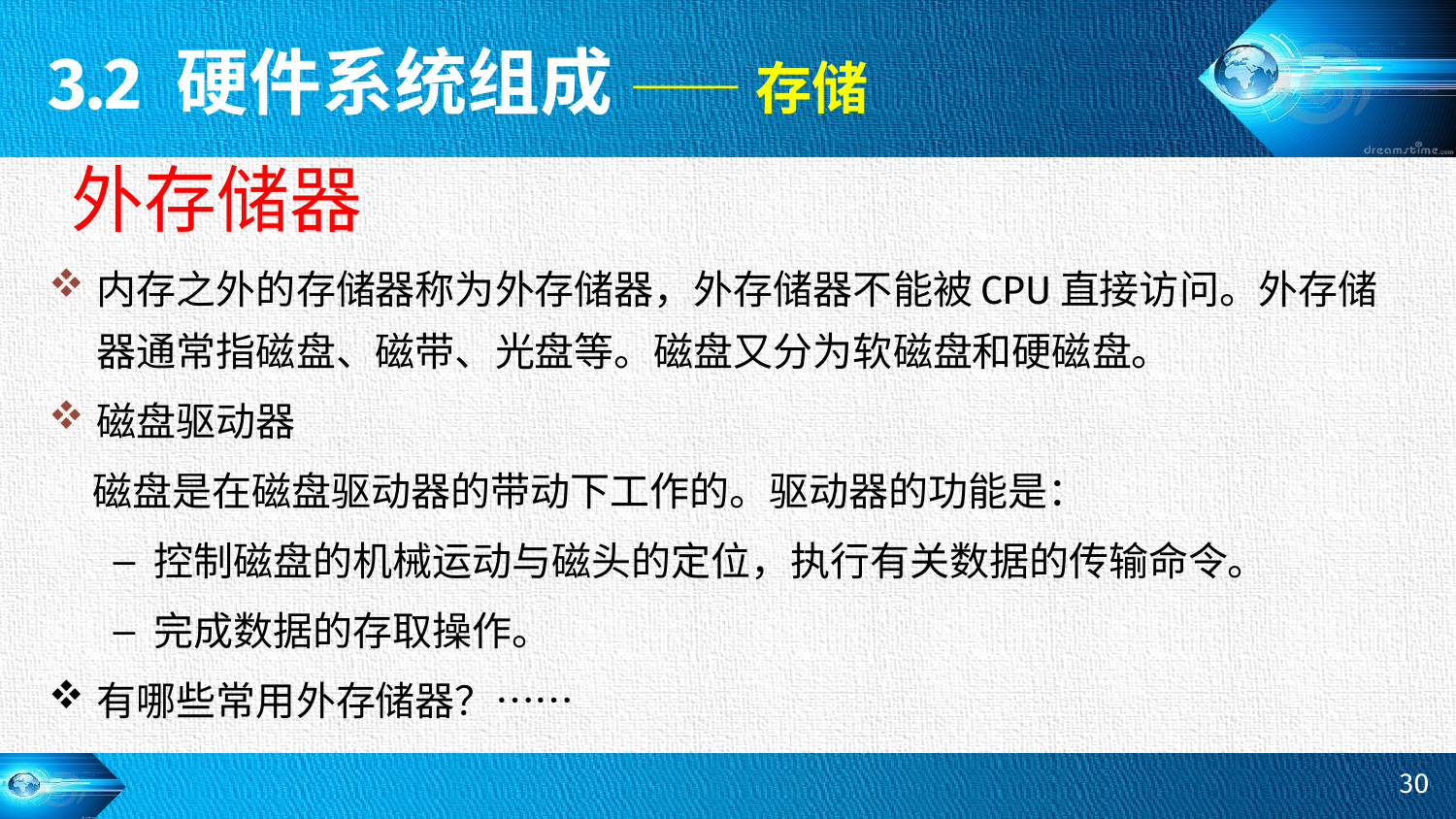

3.2 硬件系统组成 —— 存储
# 外存储器
内存之外的存储器称为外存储器，外存储器不能被CPU直接访问。外存储器通常指磁盘、磁带、光盘等。磁盘又分为软磁盘和硬磁盘。
磁盘驱动器
    磁盘是在磁盘驱动器的带动下工作的。驱动器的功能是：
控制磁盘的机械运动与磁头的定位，执行有关数据的传输命令。
完成数据的存取操作。
有哪些常用外存储器？……
30